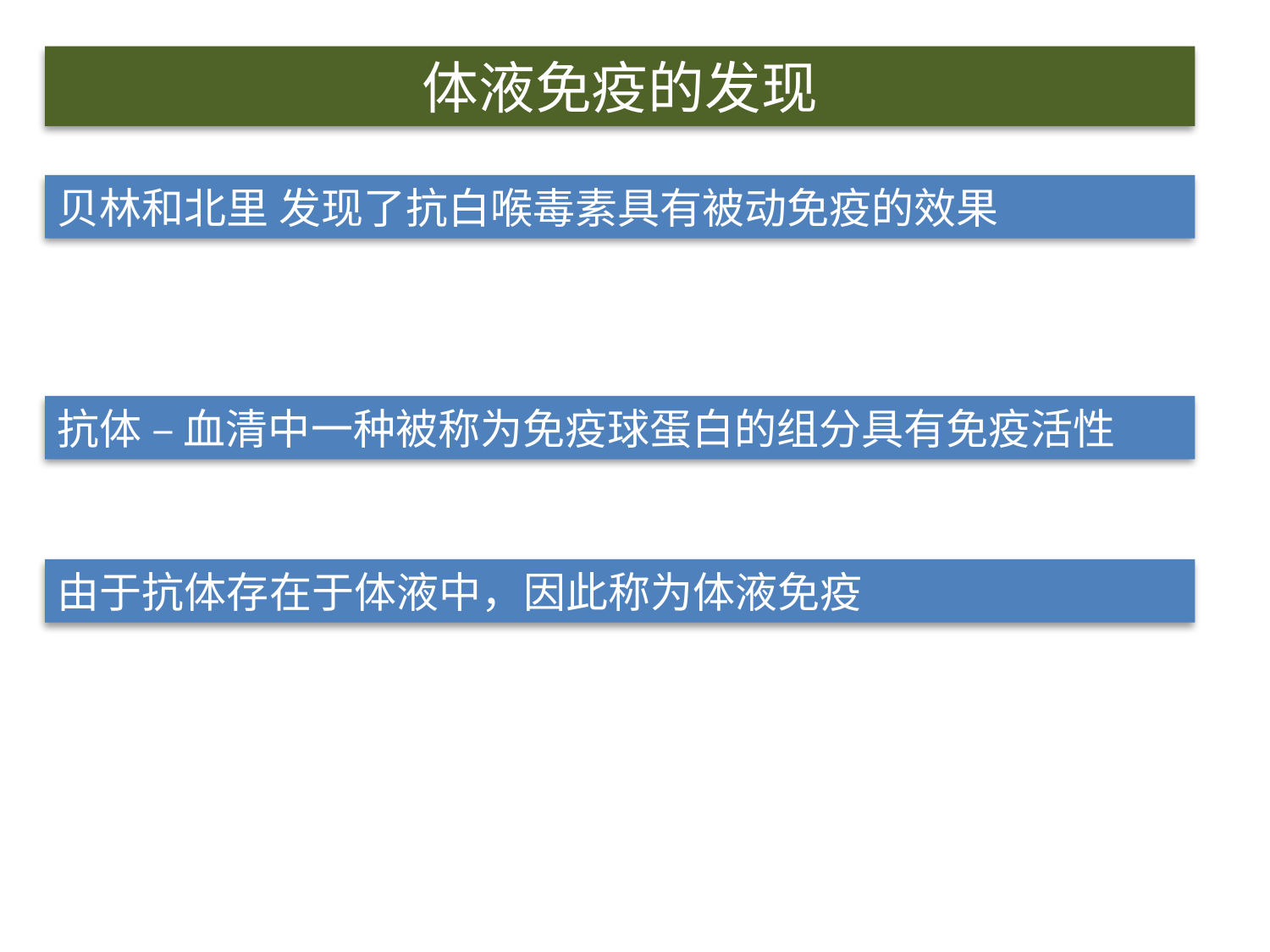

体液免疫的发现
贝林和北里 发现了抗白喉毒素具有被动免疫的效果
抗体 – 血清中一种被称为免疫球蛋白的组分具有免疫活性
由于抗体存在于体液中，因此称为体液免疫